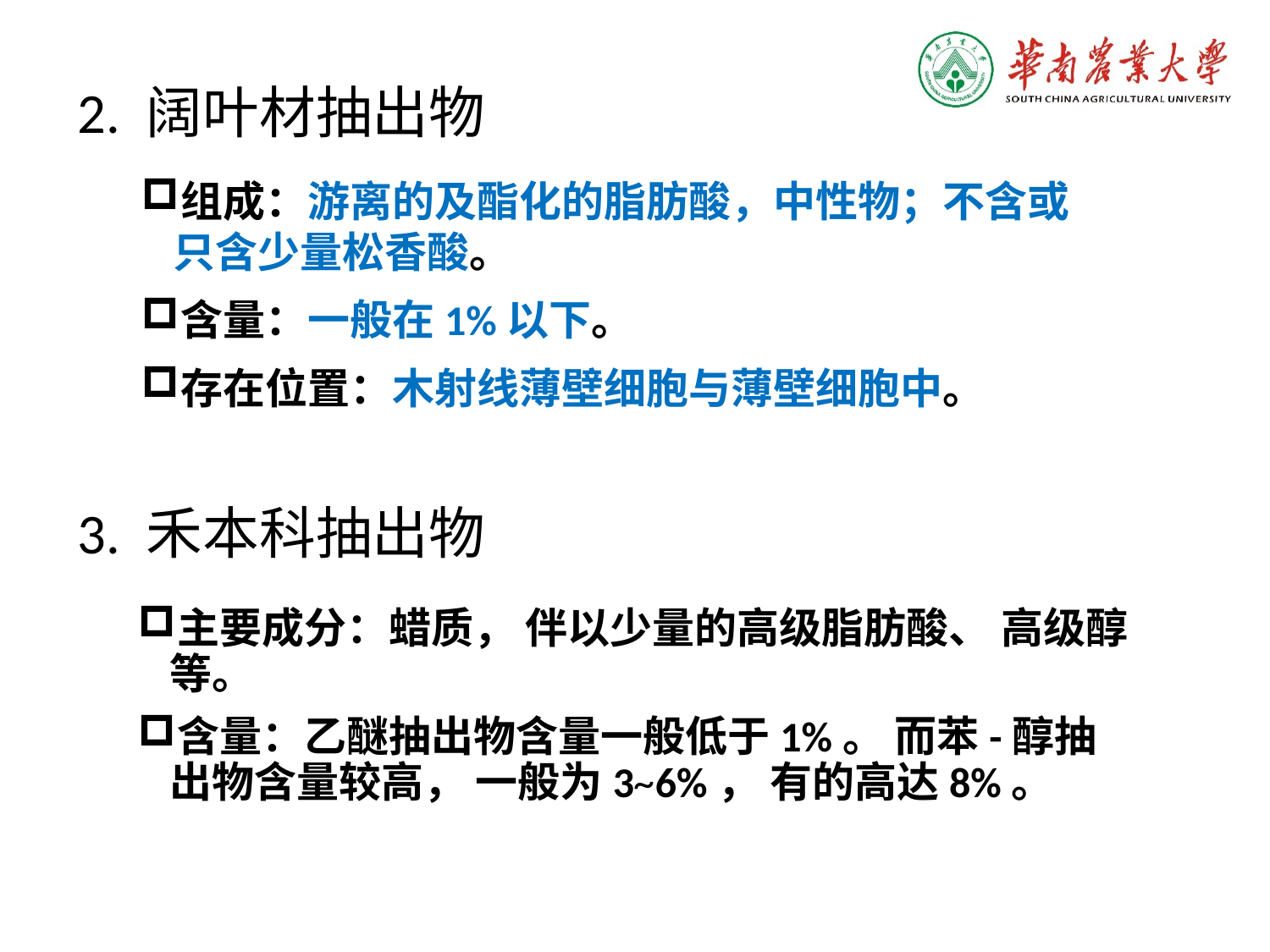

2. 阔叶材抽出物
组成：游离的及酯化的脂肪酸，中性物；不含或只含少量松香酸。
含量：一般在1%以下。
存在位置：木射线薄壁细胞与薄壁细胞中。
3. 禾本科抽出物
主要成分：蜡质， 伴以少量的高级脂肪酸、 高级醇等。
含量：乙醚抽出物含量一般低于1%。 而苯-醇抽出物含量较高， 一般为3~6%， 有的高达8%。